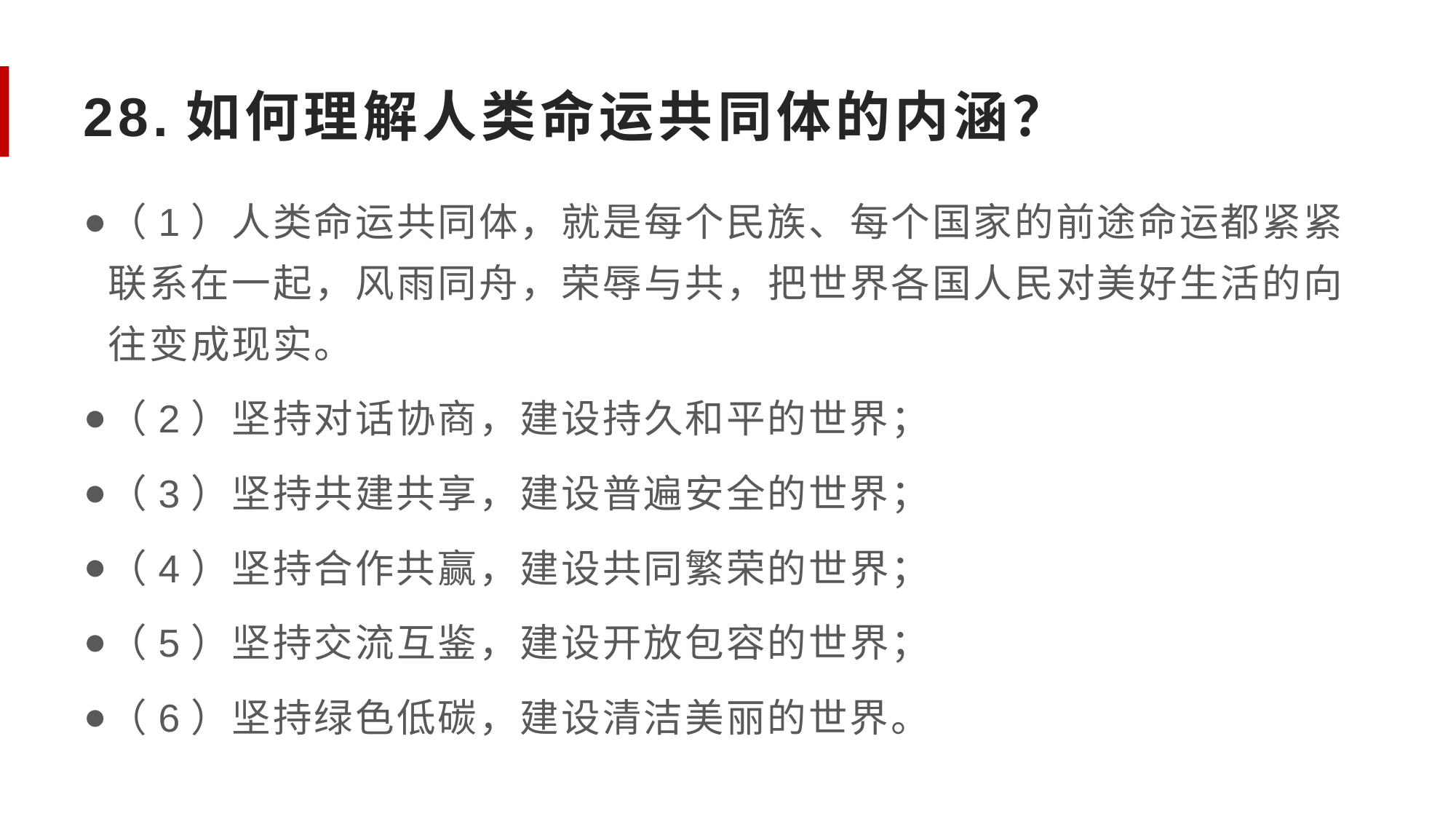

# 28.如何理解人类命运共同体的内涵？
（1）人类命运共同体，就是每个民族、每个国家的前途命运都紧紧联系在一起，风雨同舟，荣辱与共，把世界各国人民对美好生活的向往变成现实。
（2）坚持对话协商，建设持久和平的世界；
（3）坚持共建共享，建设普遍安全的世界；
（4）坚持合作共赢，建设共同繁荣的世界；
（5）坚持交流互鉴，建设开放包容的世界；
（6）坚持绿色低碳，建设清洁美丽的世界。